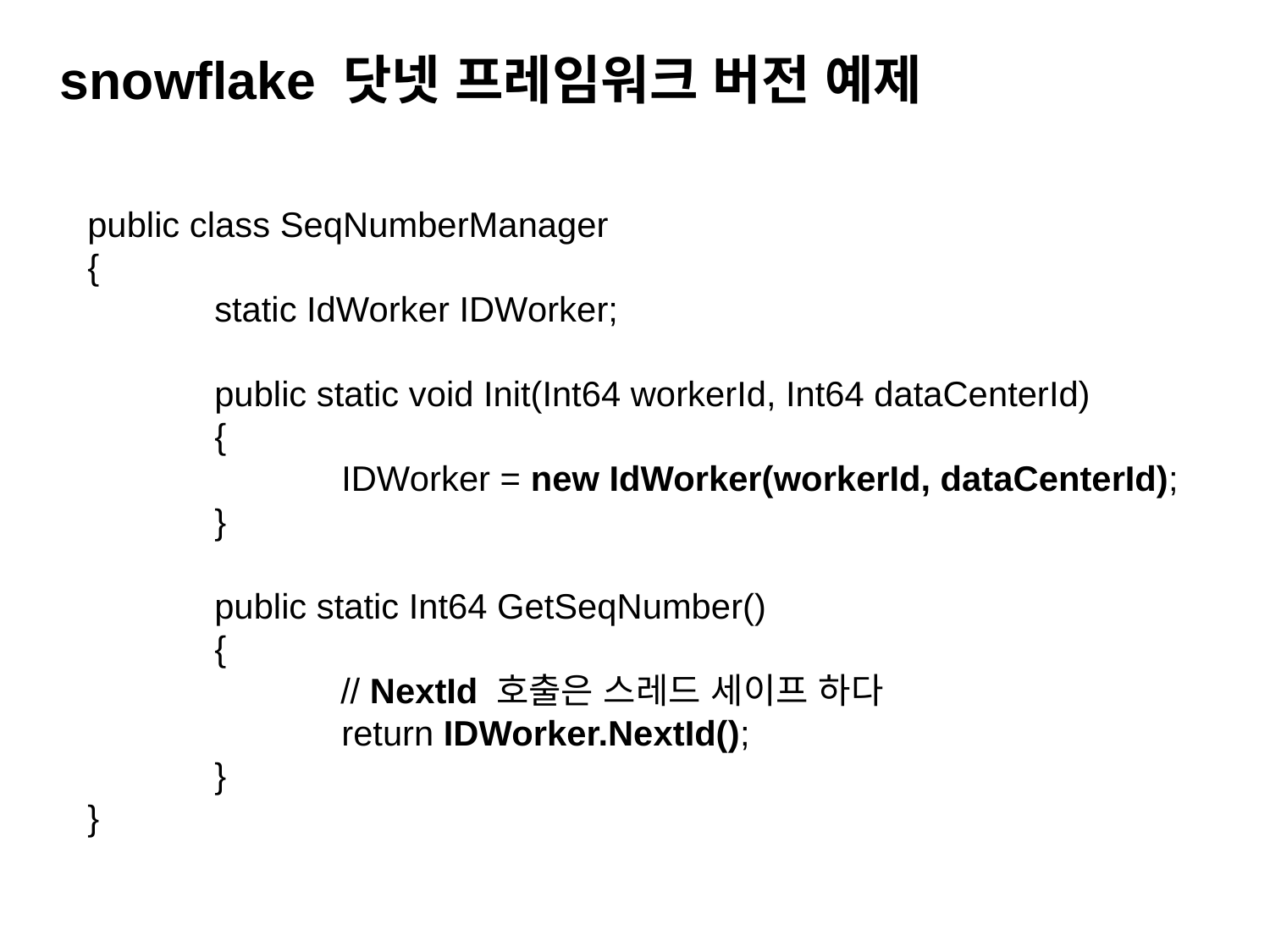

snowflake 닷넷 프레임워크 버전 예제
public class SeqNumberManager
{
	static IdWorker IDWorker;

	public static void Init(Int64 workerId, Int64 dataCenterId)
	{
		IDWorker = new IdWorker(workerId, dataCenterId);
	}

	public static Int64 GetSeqNumber()
	{
                          // NextId 호출은 스레드 세이프 하다
		return IDWorker.NextId();
	}
}